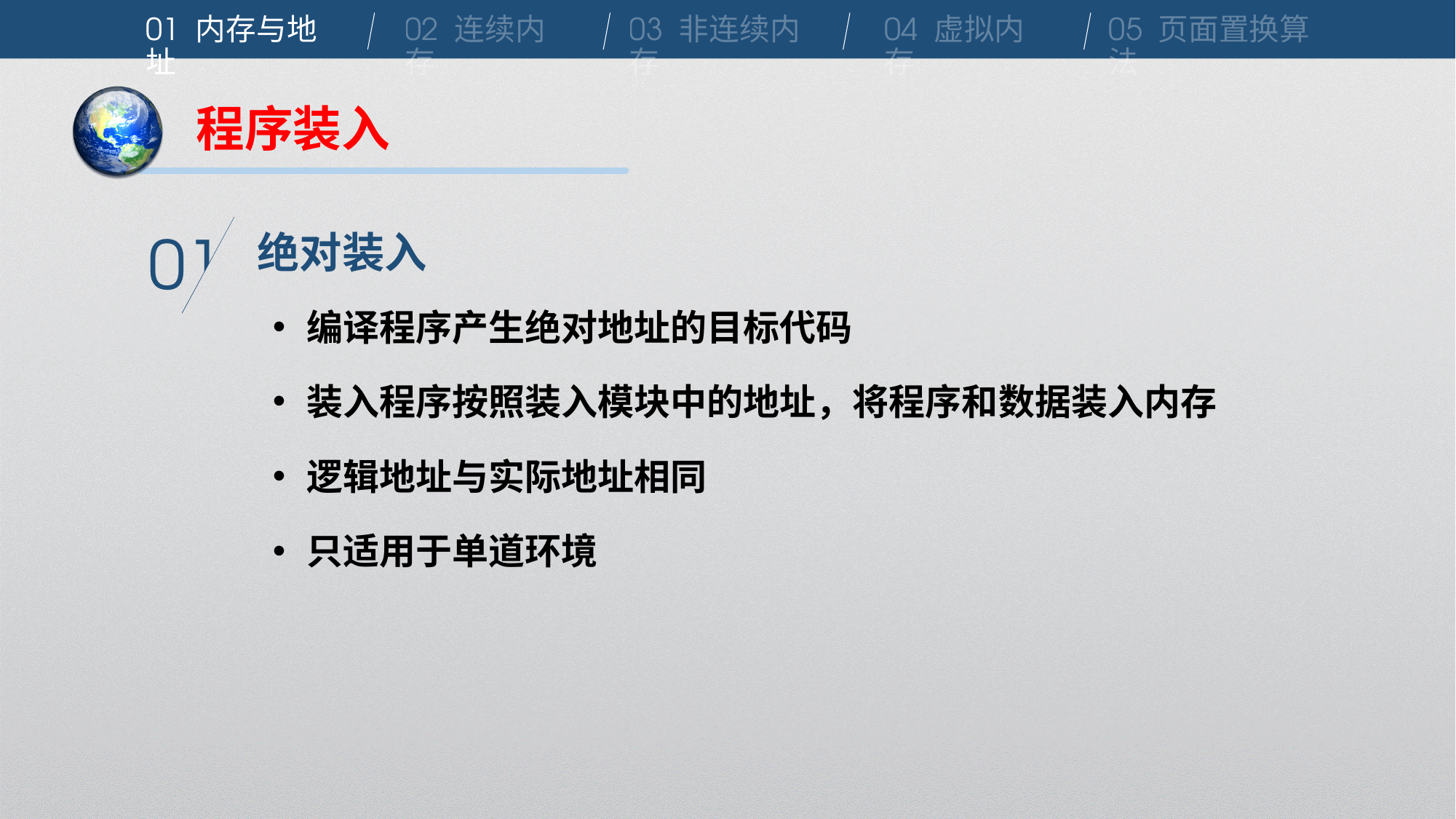

01 内存与地址
02 连续内存
03 非连续内存
04 虚拟内存
05 页面置换算法
程序装入
绝对装入

01
编译程序产生绝对地址的目标代码
装入程序按照装入模块中的地址，将程序和数据装入内存
逻辑地址与实际地址相同
只适用于单道环境